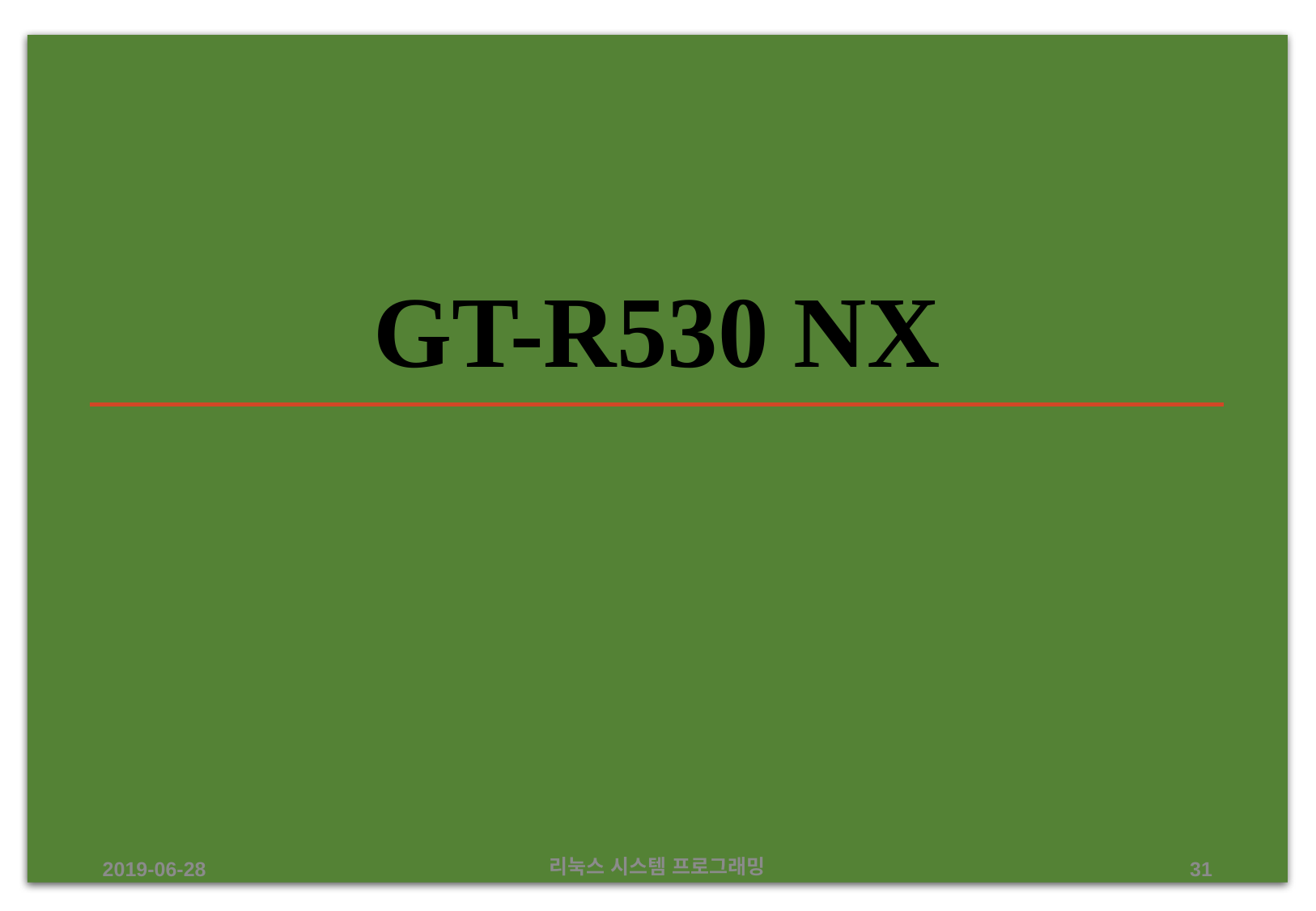

# GT-R530 NX

2019-06-28
리눅스 시스템 프로그래밍
31